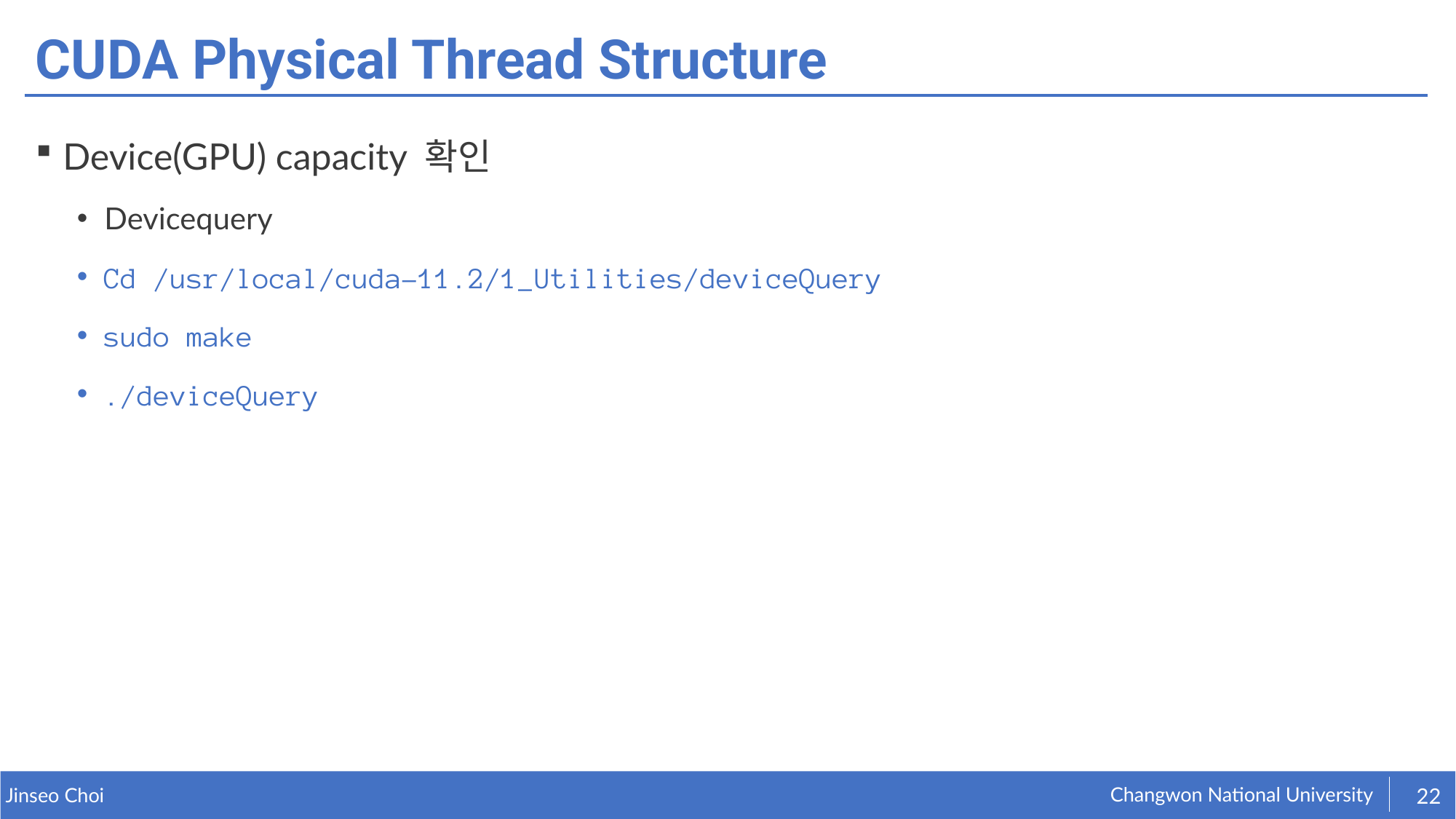

# CUDA Physical Thread Structure
Device(GPU) capacity 확인
Devicequery
Cd /usr/local/cuda-11.2/1_Utilities/deviceQuery
sudo make
./deviceQuery

22